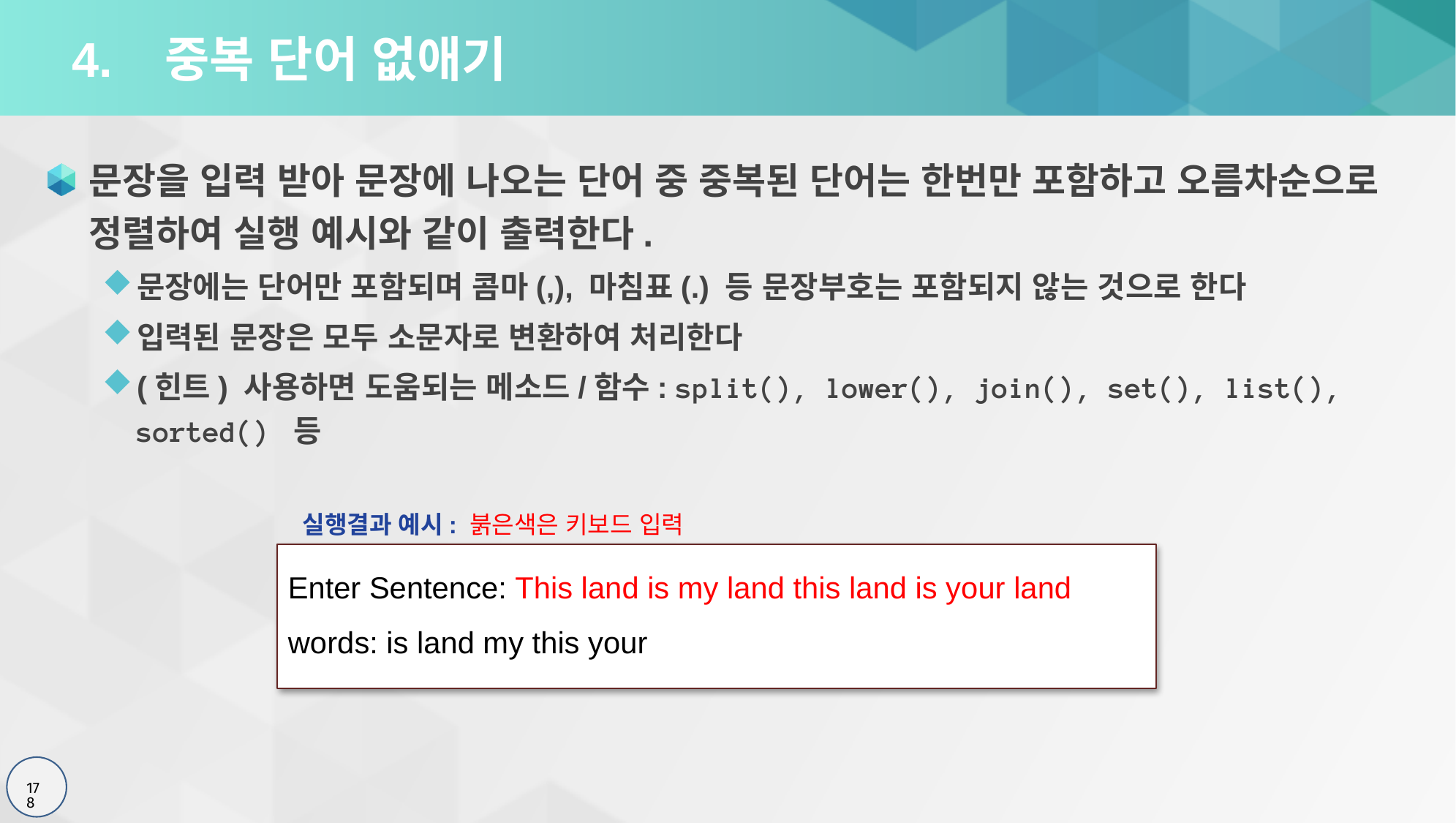

# 4.   중복 단어 없애기
문장을 입력 받아 문장에 나오는 단어 중 중복된 단어는 한번만 포함하고 오름차순으로 정렬하여 실행 예시와 같이 출력한다.
문장에는 단어만 포함되며 콤마(,), 마침표(.) 등 문장부호는 포함되지 않는 것으로 한다
입력된 문장은 모두 소문자로 변환하여 처리한다
(힌트) 사용하면 도움되는 메소드/함수: split(), lower(), join(), set(), list(), sorted() 등
실행결과 예시: 붉은색은 키보드 입력
Enter Sentence: This land is my land this land is your land
words: is land my this your